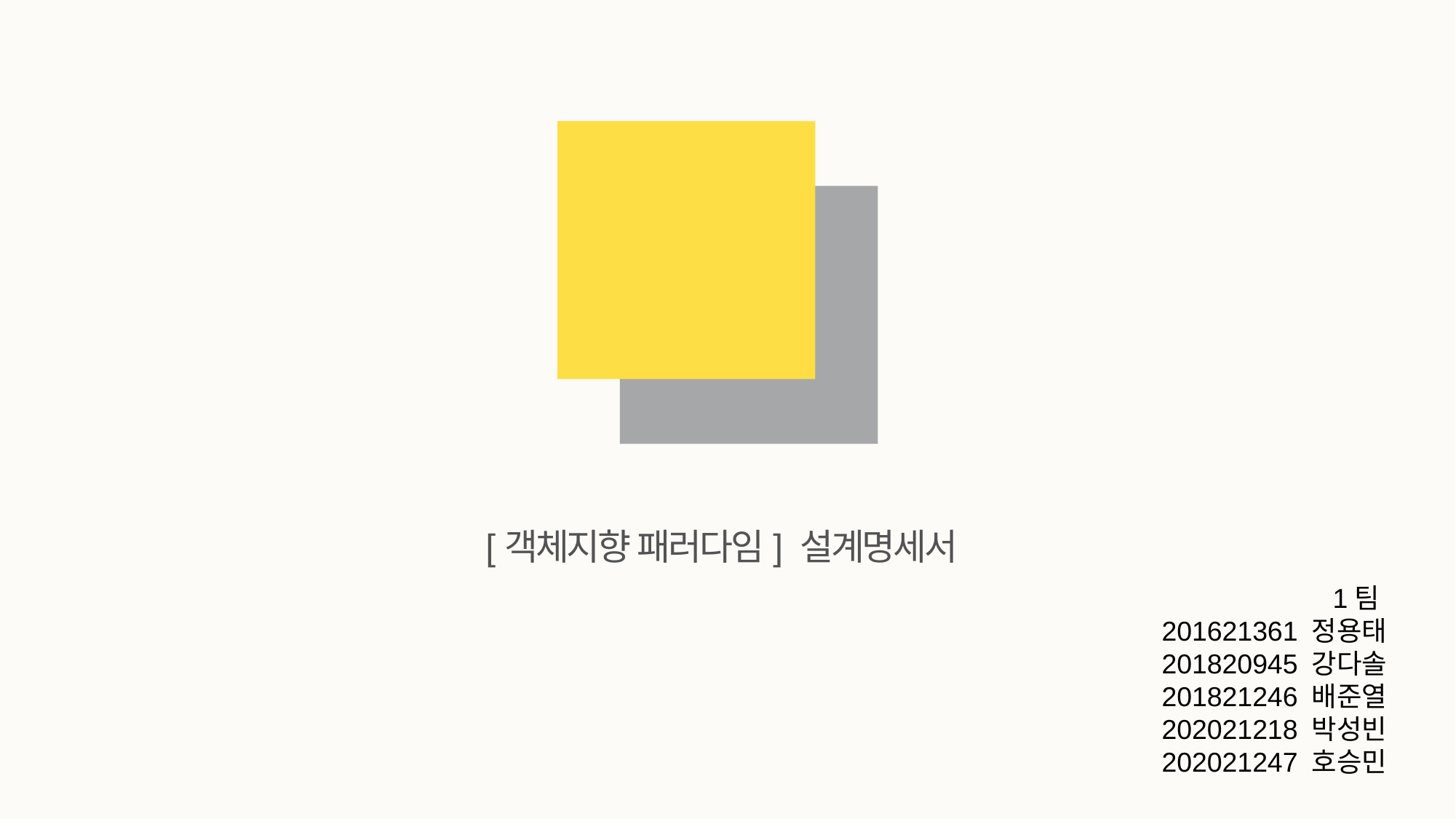

[객체지향 패러다임] 설계명세서
1팀
201621361 정용태
201820945 강다솔
201821246 배준열
202021218 박성빈
202021247 호승민